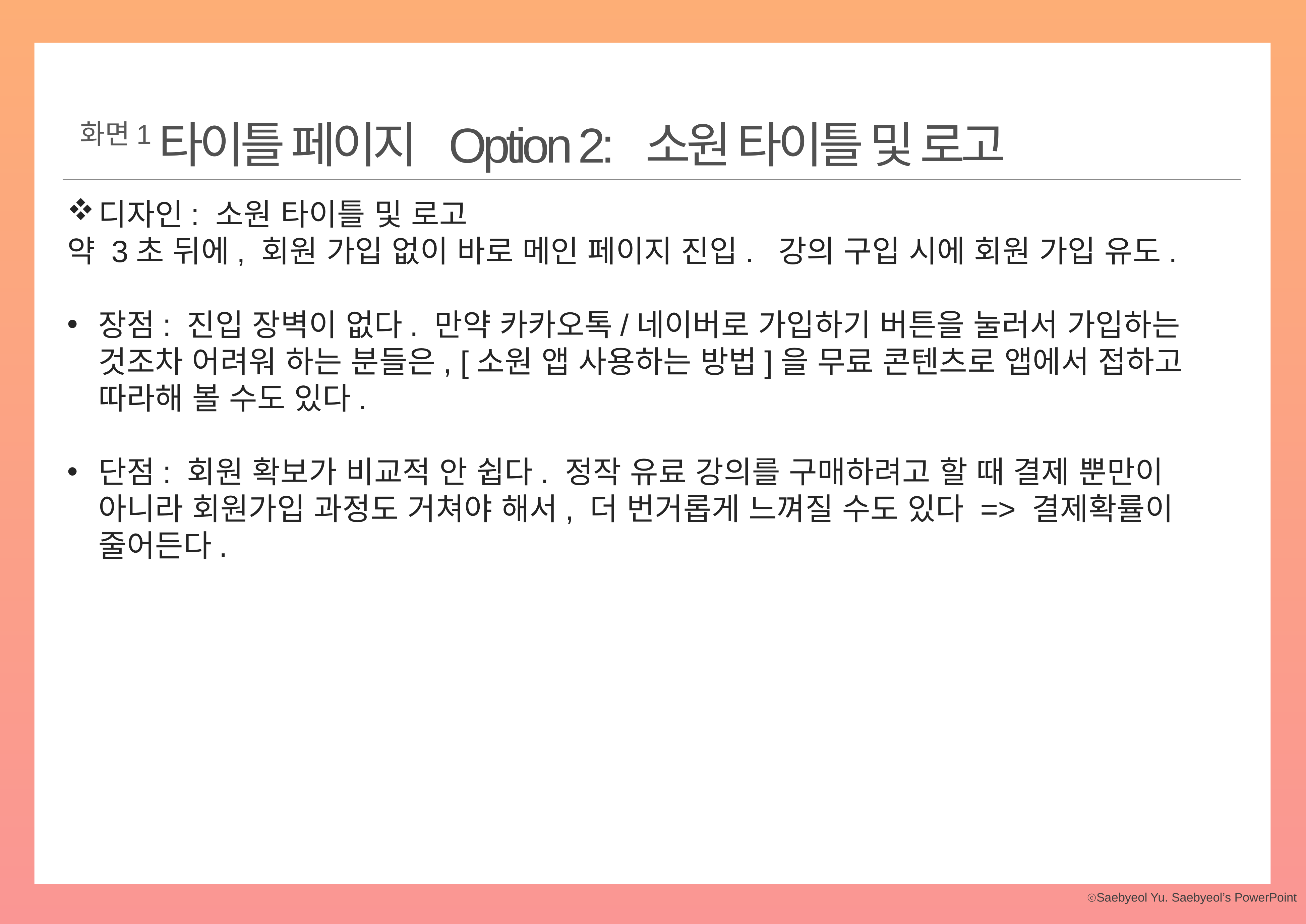

타이틀 페이지  Option 2:  소원 타이틀 및 로고
화면1
디자인: 소원 타이틀 및 로고
약 3초 뒤에, 회원 가입 없이 바로 메인 페이지 진입.  강의 구입 시에 회원 가입 유도.
장점: 진입 장벽이 없다. 만약 카카오톡/네이버로 가입하기 버튼을 눌러서 가입하는 것조차 어려워 하는 분들은, [소원 앱 사용하는 방법]을 무료 콘텐츠로 앱에서 접하고 따라해 볼 수도 있다.

단점: 회원 확보가 비교적 안 쉽다. 정작 유료 강의를 구매하려고 할 때 결제 뿐만이 아니라 회원가입 과정도 거쳐야 해서, 더 번거롭게 느껴질 수도 있다 => 결제확률이 줄어든다.